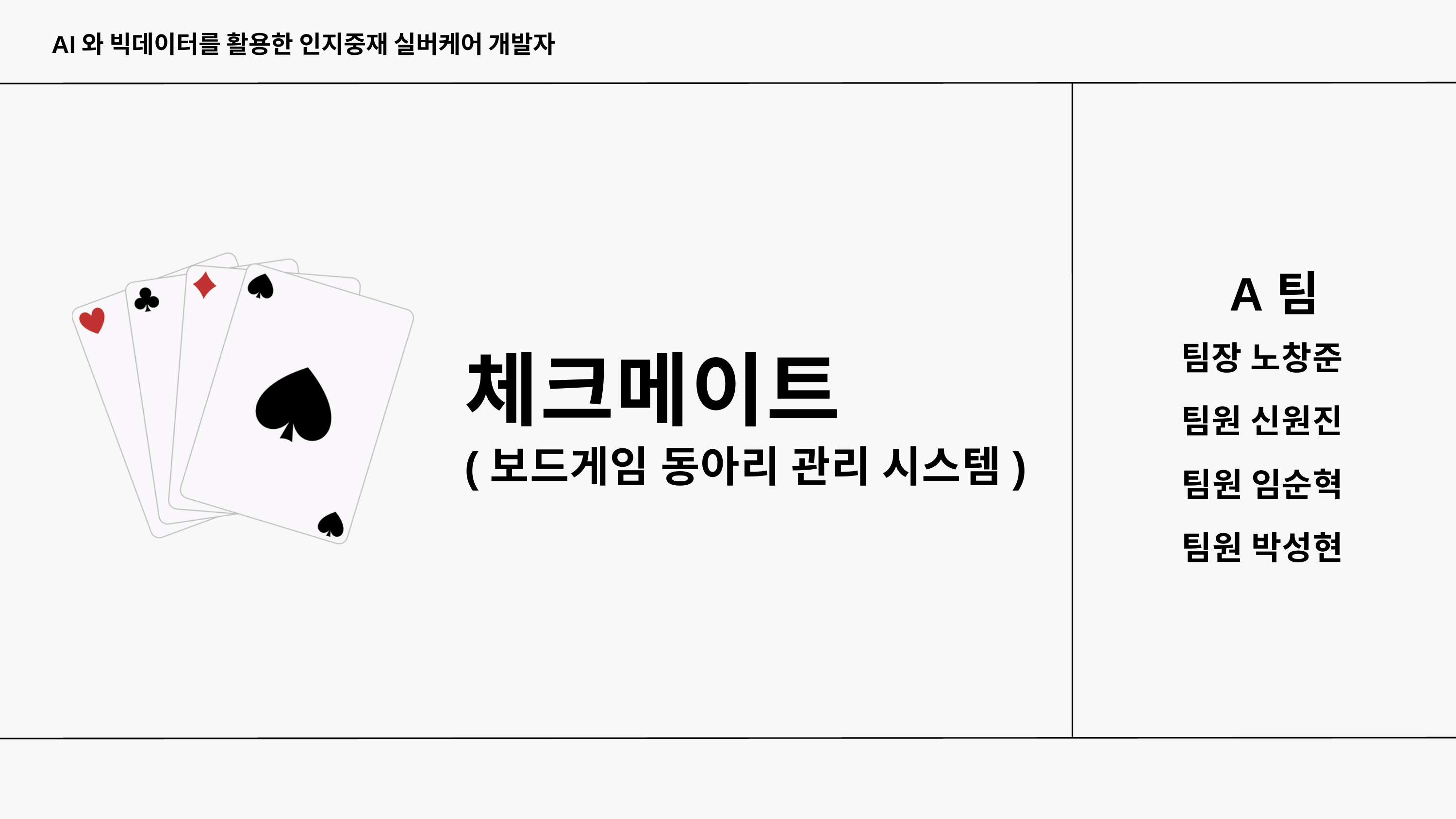

AI와 빅데이터를 활용한 인지중재 실버케어 개발자

A팀

팀장 노창준
체크메이트
(보드게임 동아리 관리 시스템)
팀원 신원진

팀원 임순혁
팀원 박성현